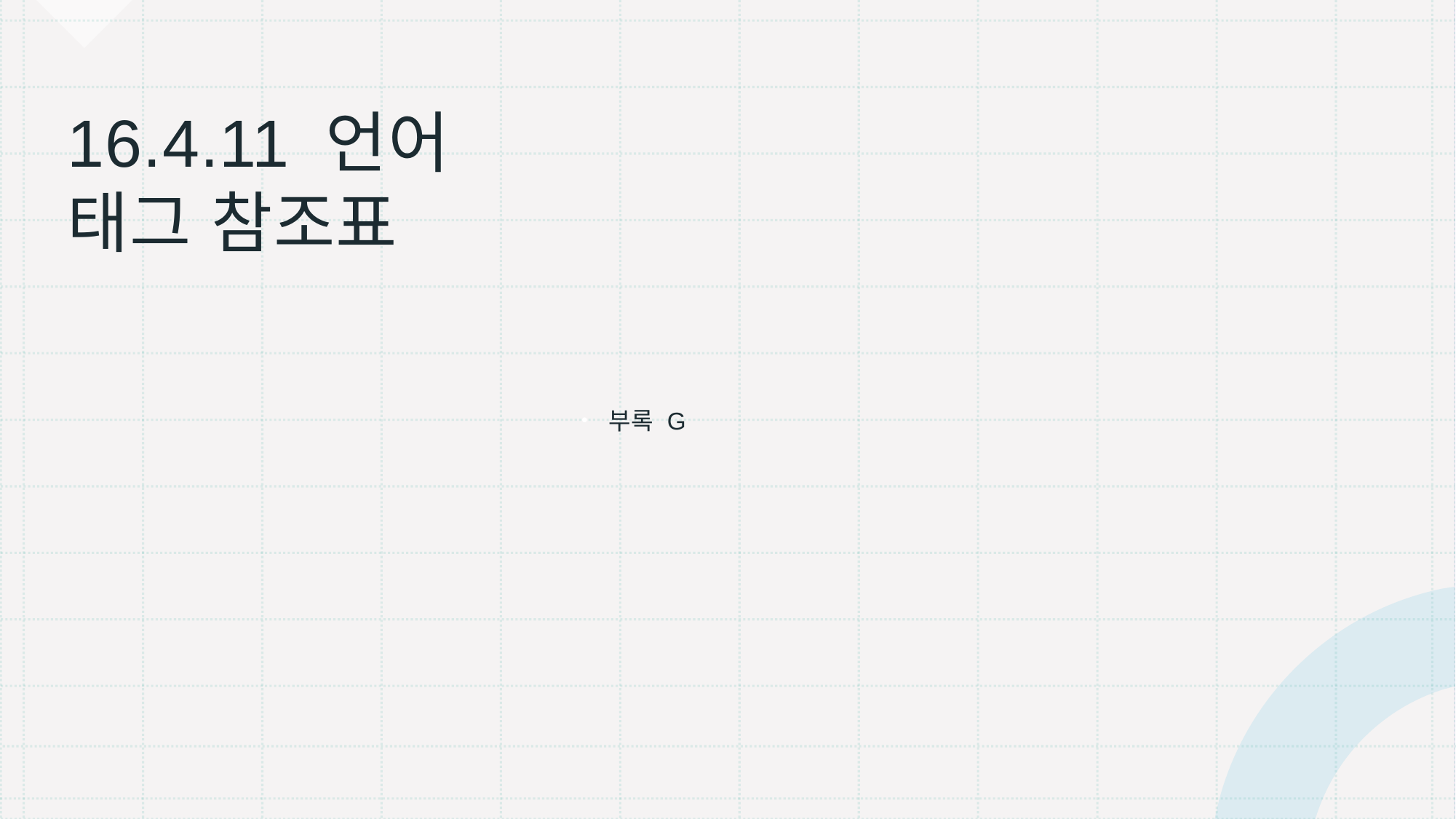

부록 G
# 16.4.11 언어 태그 참조표